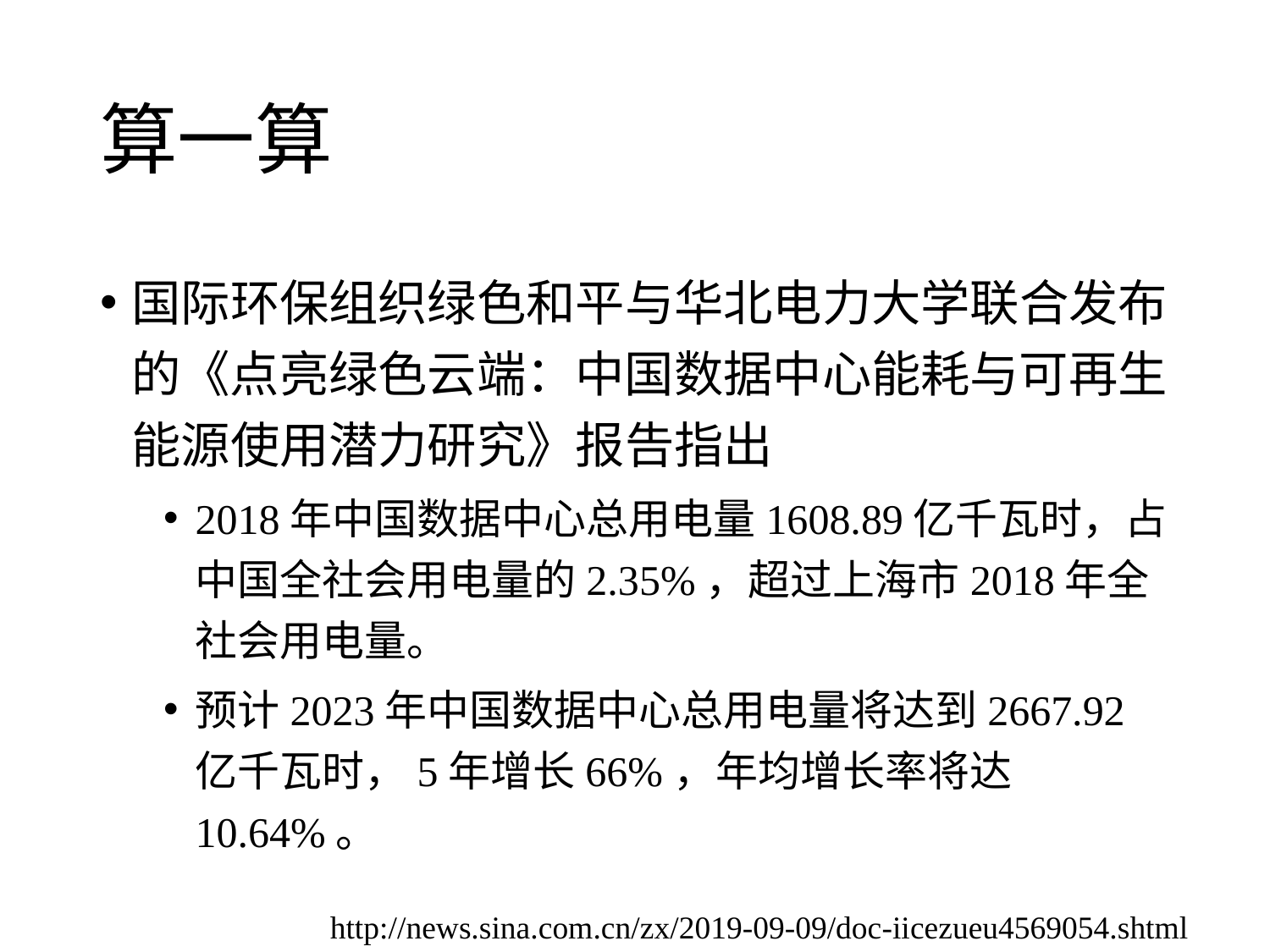

# 算一算
国际环保组织绿色和平与华北电力大学联合发布的《点亮绿色云端：中国数据中心能耗与可再生能源使用潜力研究》报告指出
2018年中国数据中心总用电量1608.89亿千瓦时，占中国全社会用电量的2.35%，超过上海市2018年全社会用电量。
预计2023年中国数据中心总用电量将达到2667.92亿千瓦时，5年增长66%，年均增长率将达10.64%。
http://news.sina.com.cn/zx/2019-09-09/doc-iicezueu4569054.shtml